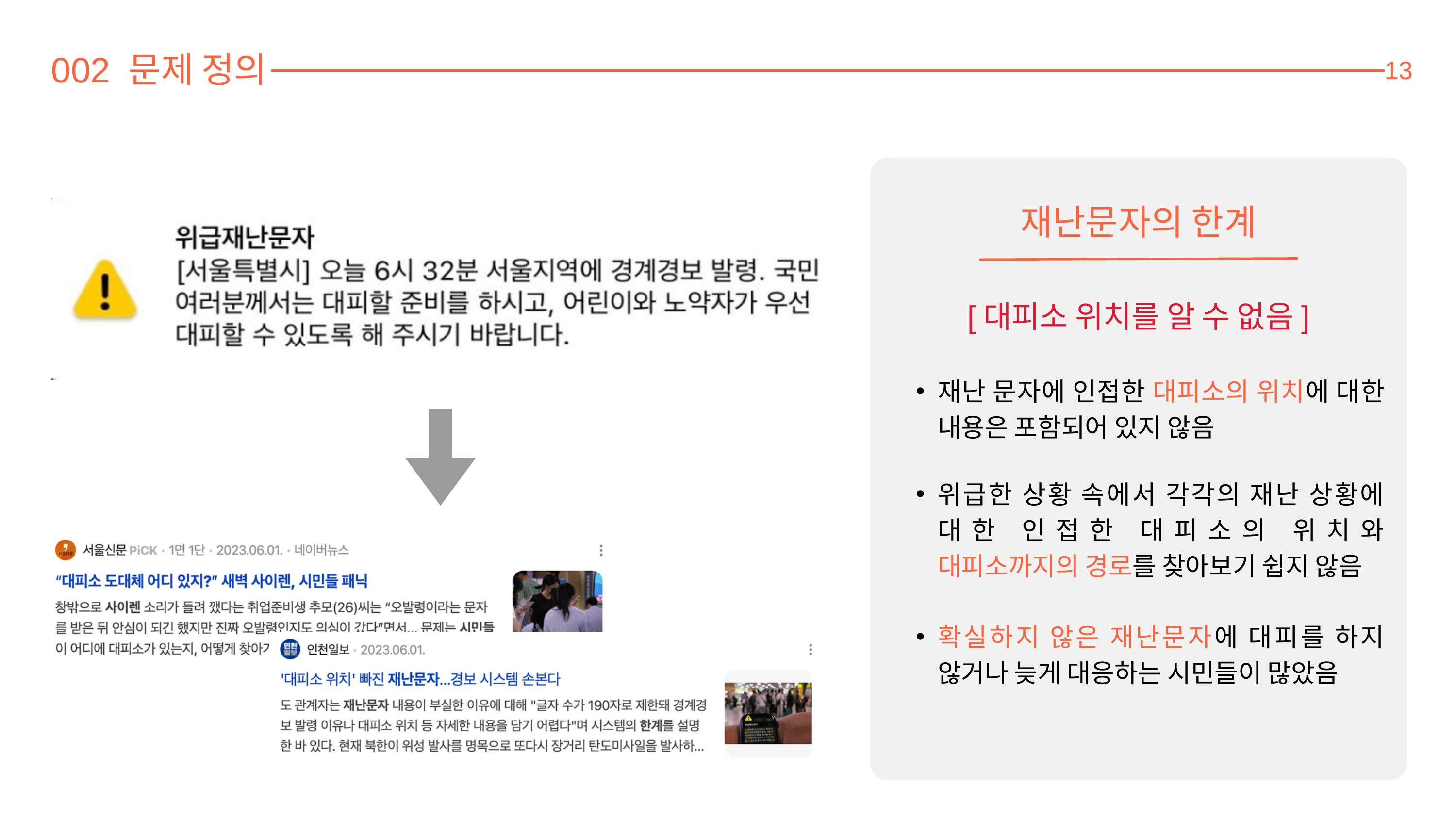

002 문제 정의
13

재난문자의 한계

[대피소 위치를 알 수 없음]
재난 문자에 인접한 대피소의 위치에 대한 내용은 포함되어 있지 않음

위급한 상황 속에서 각각의 재난 상황에 대한 인접한 대피소의 위치와 대피소까지의 경로를 찾아보기 쉽지 않음

확실하지 않은 재난문자에 대피를 하지 않거나 늦게 대응하는 시민들이 많았음